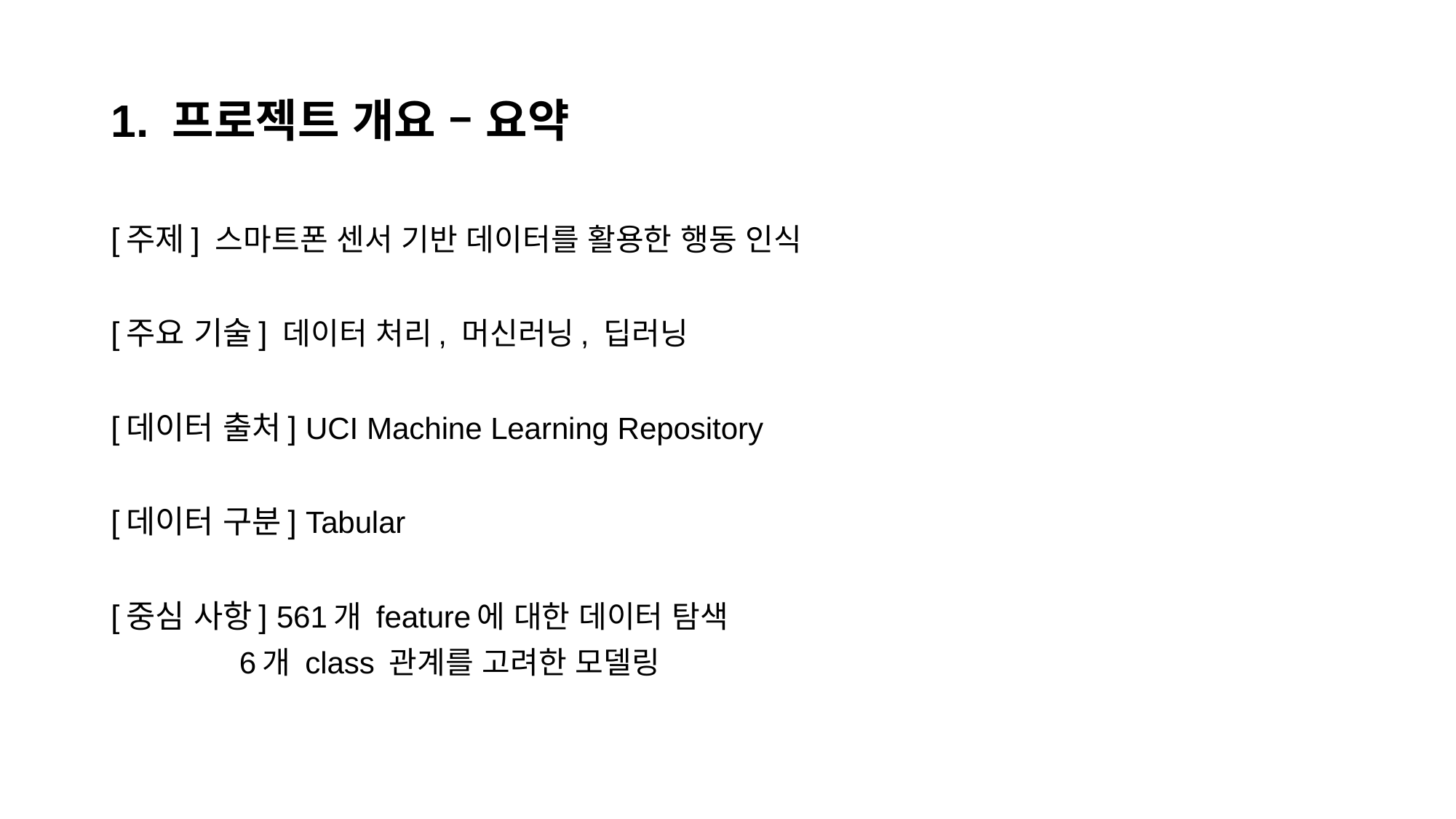

# 1. 프로젝트 개요 – 요약
[주제] 스마트폰 센서 기반 데이터를 활용한 행동 인식

[주요 기술] 데이터 처리, 머신러닝, 딥러닝

[데이터 출처] UCI Machine Learning Repository

[데이터 구분] Tabular

[중심 사항] 561개 feature에 대한 데이터 탐색
               6개 class 관계를 고려한 모델링